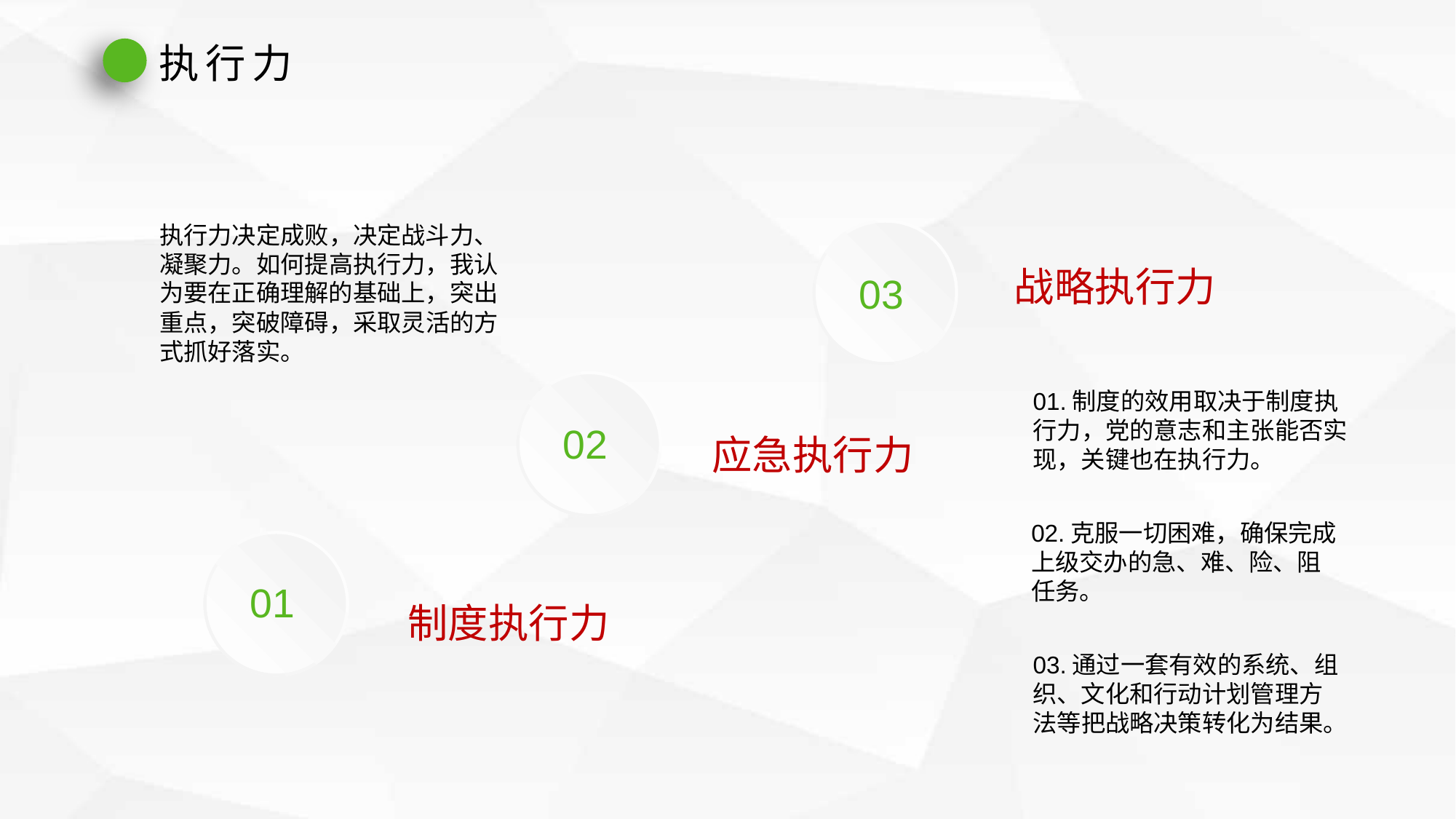

执行力

执行力决定成败，决定战斗力、
凝聚力。如何提高执行力，我认
为要在正确理解的基础上，突出
重点，突破障碍，采取灵活的方
式抓好落实。

03
战略执行力

02
01.制度的效用取决于制度执
行力，党的意志和主张能否实
现，关键也在执行力。
应急执行力
02.克服一切困难，确保完成
上级交办的急、难、险、阻
任务。

01
制度执行力
03.通过一套有效的系统、组
织、文化和行动计划管理方
法等把战略决策转化为结果。
延时符